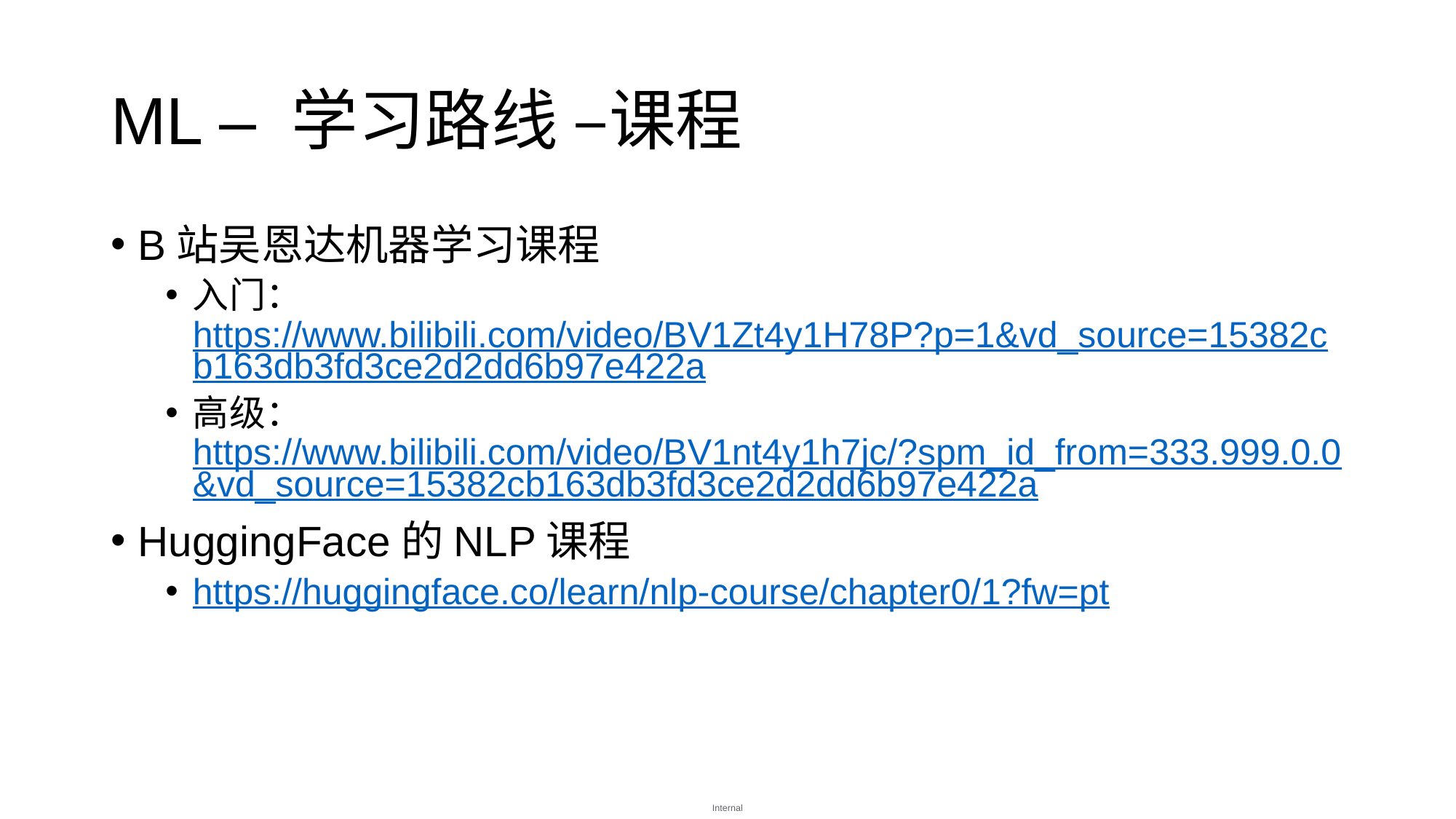

# ML – 学习路线 –课程
B站吴恩达机器学习课程
入门：https://www.bilibili.com/video/BV1Zt4y1H78P?p=1&vd_source=15382cb163db3fd3ce2d2dd6b97e422a
高级：https://www.bilibili.com/video/BV1nt4y1h7jc/?spm_id_from=333.999.0.0&vd_source=15382cb163db3fd3ce2d2dd6b97e422a
HuggingFace的NLP课程
https://huggingface.co/learn/nlp-course/chapter0/1?fw=pt